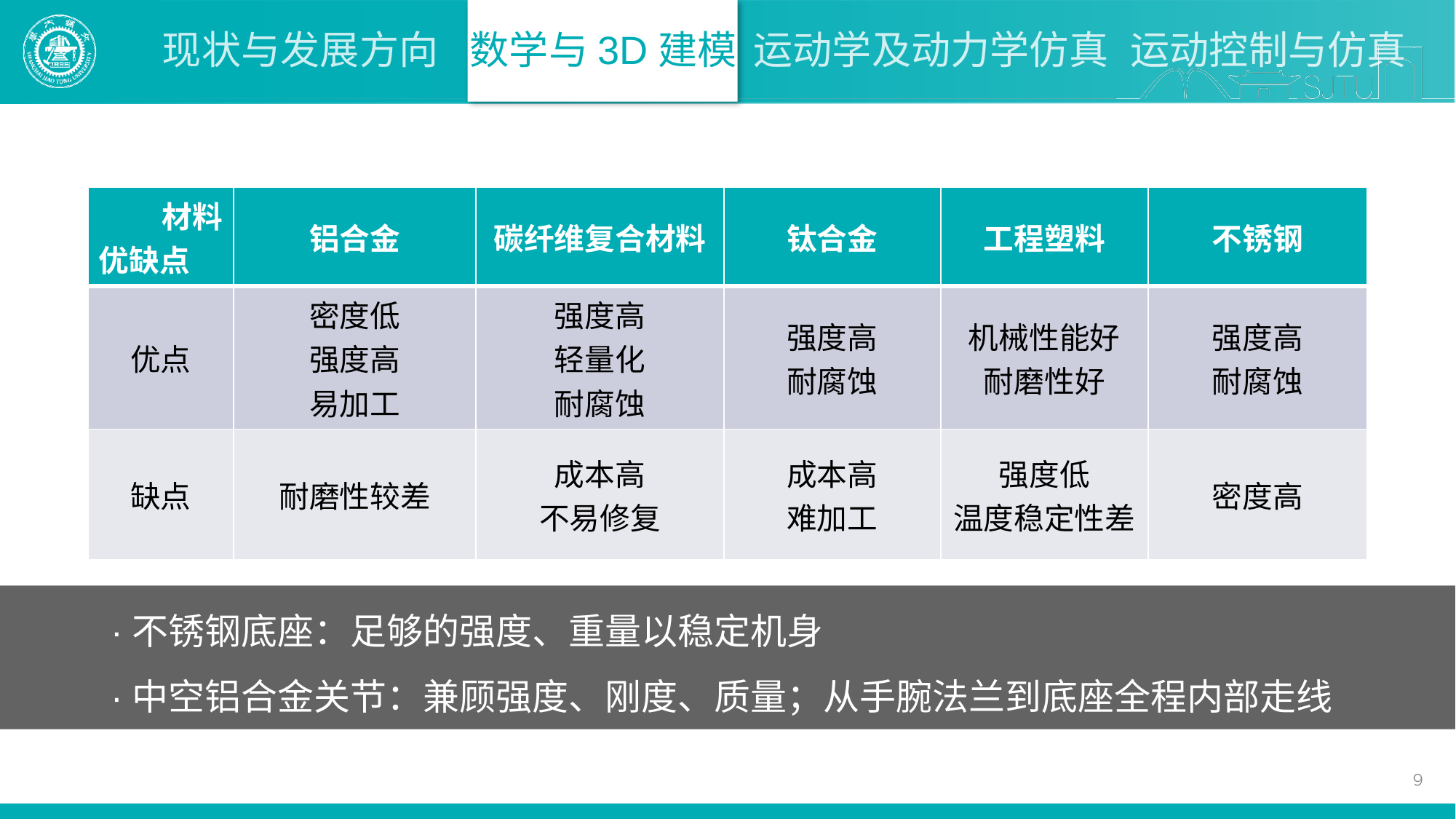

| 材料 优缺点 | 铝合金 | 碳纤维复合材料 | 钛合金 | 工程塑料 | 不锈钢 |
| --- | --- | --- | --- | --- | --- |
| 优点 | 密度低 强度高 易加工 | 强度高 轻量化 耐腐蚀 | 强度高 耐腐蚀 | 机械性能好 耐磨性好 | 强度高 耐腐蚀 |
| 缺点 | 耐磨性较差 | 成本高 不易修复 | 成本高 难加工 | 强度低 温度稳定性差 | 密度高 |
·不锈钢底座：足够的强度、重量以稳定机身
·中空铝合金关节：兼顾强度、刚度、质量；从手腕法兰到底座全程内部走线

9